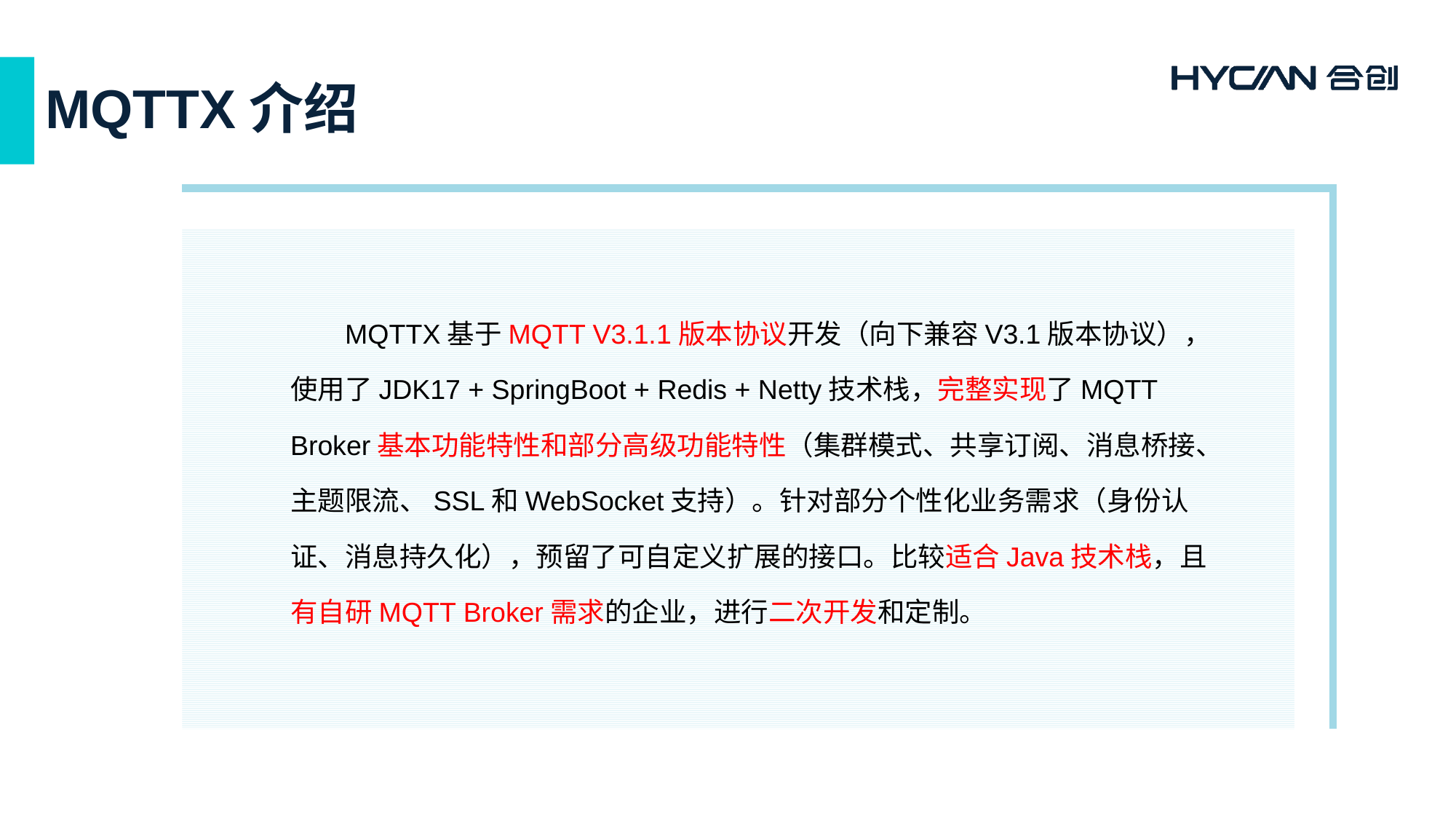

# MQTTX介绍

MQTTX基于MQTT V3.1.1版本协议开发（向下兼容V3.1版本协议），使用了JDK17 + SpringBoot + Redis + Netty技术栈，完整实现了MQTT Broker基本功能特性和部分高级功能特性（集群模式、共享订阅、消息桥接、主题限流、SSL和WebSocket支持）。针对部分个性化业务需求（身份认证、消息持久化），预留了可自定义扩展的接口。比较适合Java技术栈，且有自研MQTT Broker需求的企业，进行二次开发和定制。